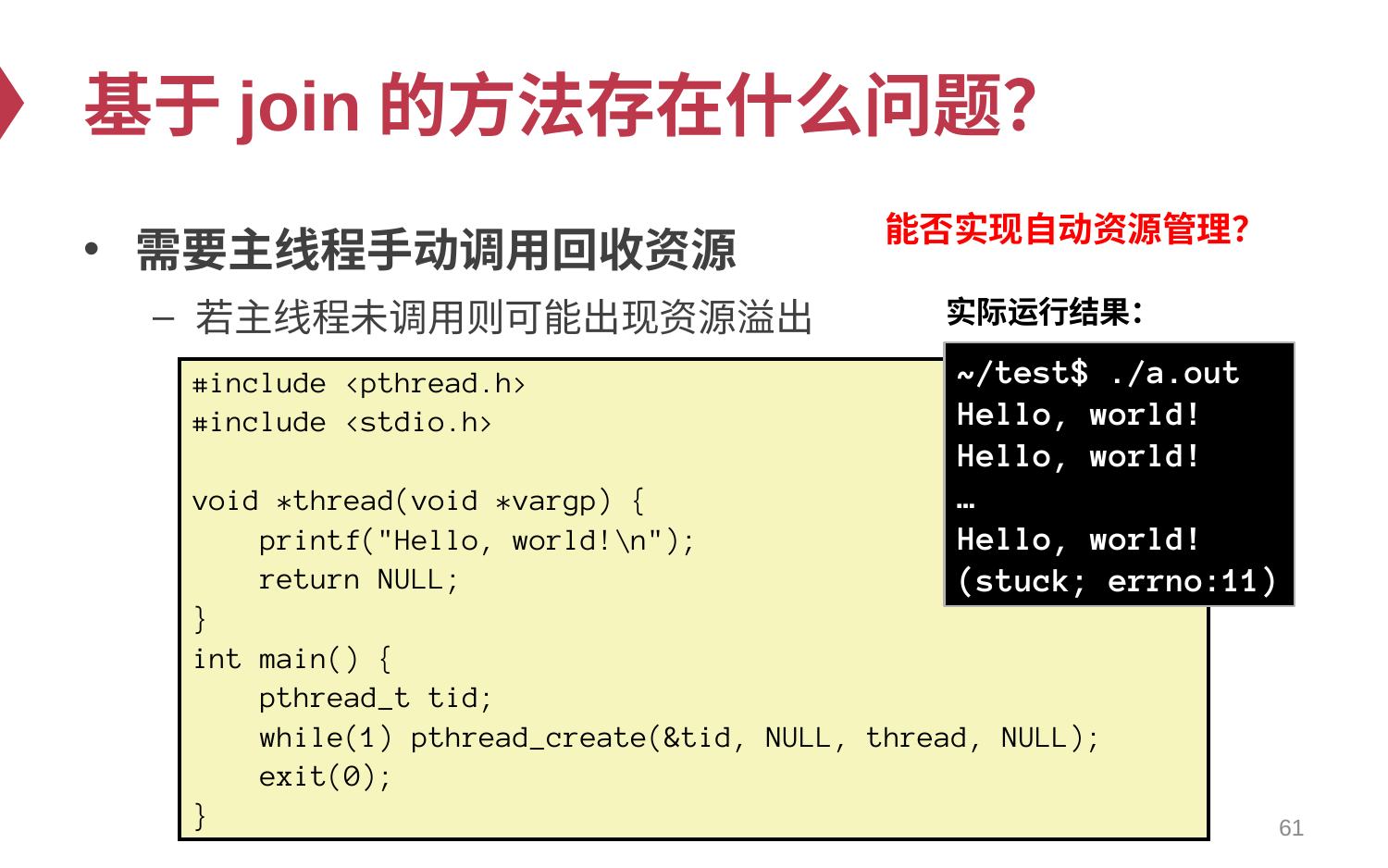

# 基于join的方法存在什么问题？
能否实现自动资源管理？
需要主线程手动调用回收资源
若主线程未调用则可能出现资源溢出
实际运行结果：
~/test$ ./a.out
Hello, world!
Hello, world!
…
Hello, world!
(stuck; errno:11)
#include <pthread.h>
#include <stdio.h>

void *thread(void *vargp) {
    printf("Hello, world!\n");
    return NULL;
}
int main() {
    pthread_t tid;
    while(1) pthread_create(&tid, NULL, thread, NULL);
    exit(0);
}
61